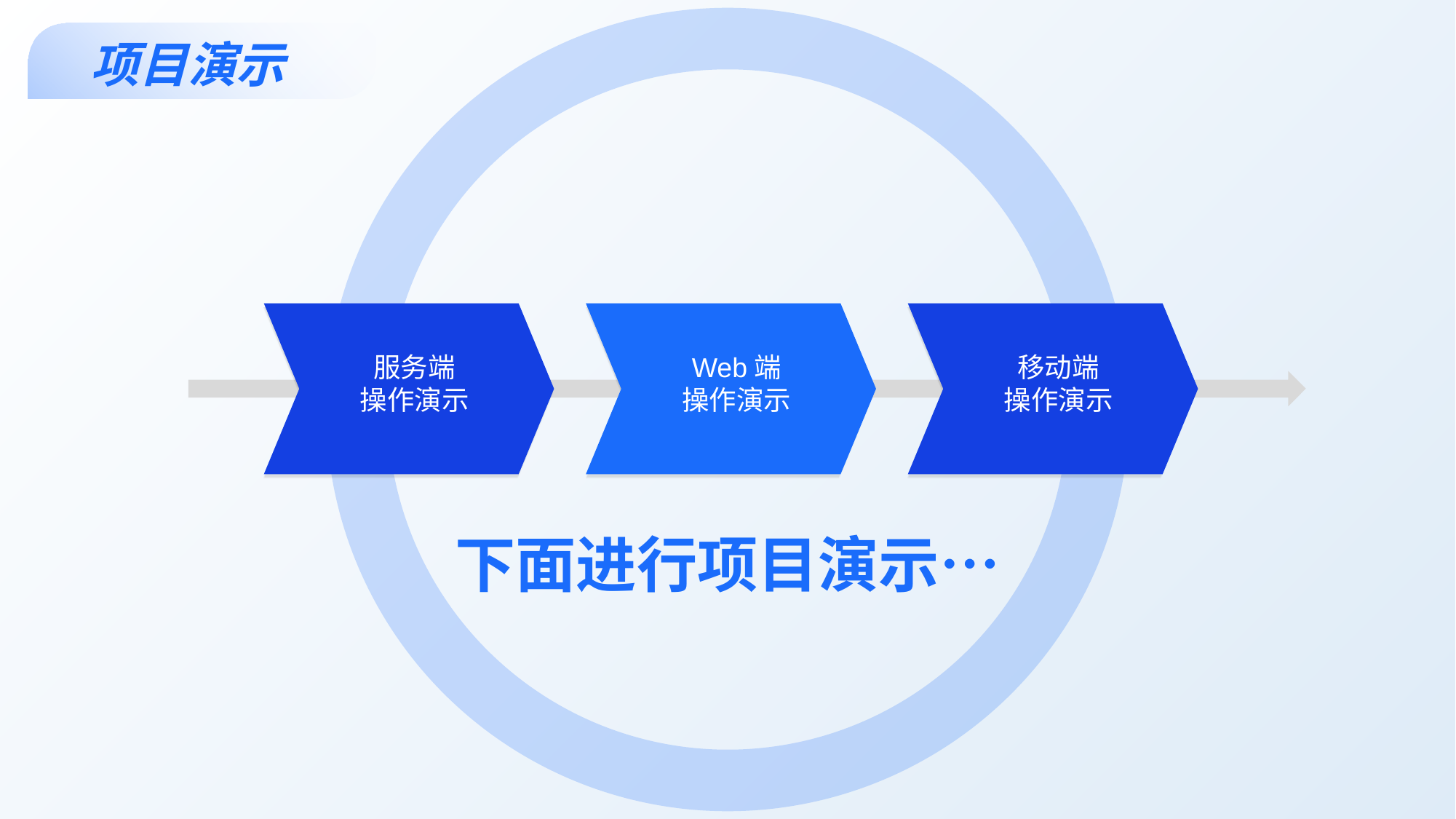

项目演示
服务端
操作演示
Web端
操作演示
移动端
操作演示

下面进行项目演示…